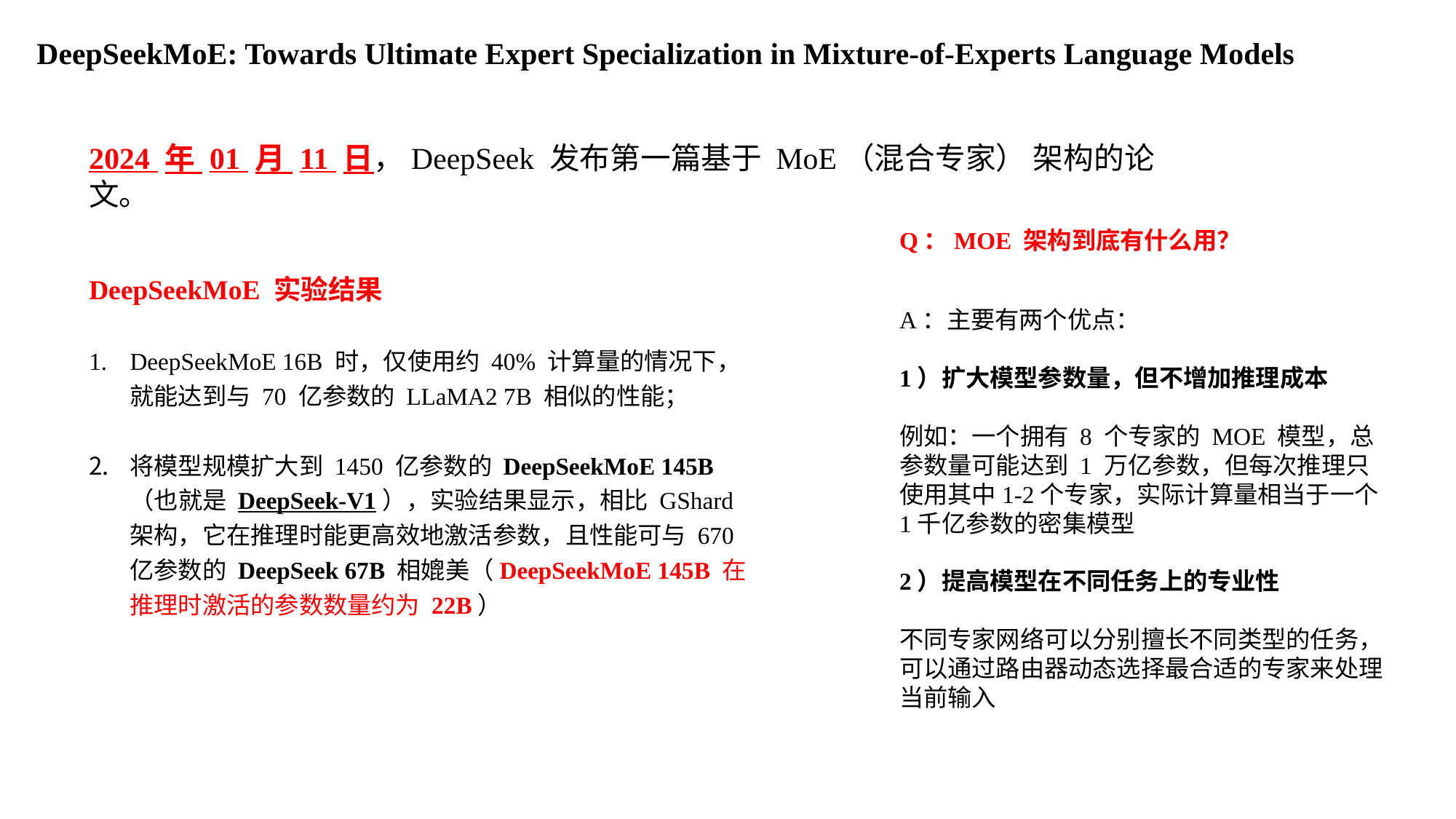

DeepSeekMoE: Towards Ultimate Expert Specialization in Mixture-of-Experts Language Models
2024 年 01 月 11 日，DeepSeek 发布第一篇基于 MoE（混合专家） 架构的论文。
Q：MOE 架构到底有什么用？
DeepSeekMoE 实验结果

DeepSeekMoE 16B 时，仅使用约 40% 计算量的情况下，就能达到与 70 亿参数的 LLaMA2 7B 相似的性能；

将模型规模扩大到 1450 亿参数的 DeepSeekMoE 145B（也就是 DeepSeek-V1），实验结果显示，相比 GShard 架构，它在推理时能更高效地激活参数，且性能可与 670 亿参数的 DeepSeek 67B 相媲美（DeepSeekMoE 145B 在推理时激活的参数数量约为 22B）
A：主要有两个优点：

1）扩大模型参数量，但不增加推理成本

例如：一个拥有 8 个专家的 MOE 模型，总参数量可能达到 1 万亿参数，但每次推理只使用其中1-2个专家，实际计算量相当于一个1千亿参数的密集模型

2）提高模型在不同任务上的专业性

不同专家网络可以分别擅长不同类型的任务，可以通过路由器动态选择最合适的专家来处理当前输入